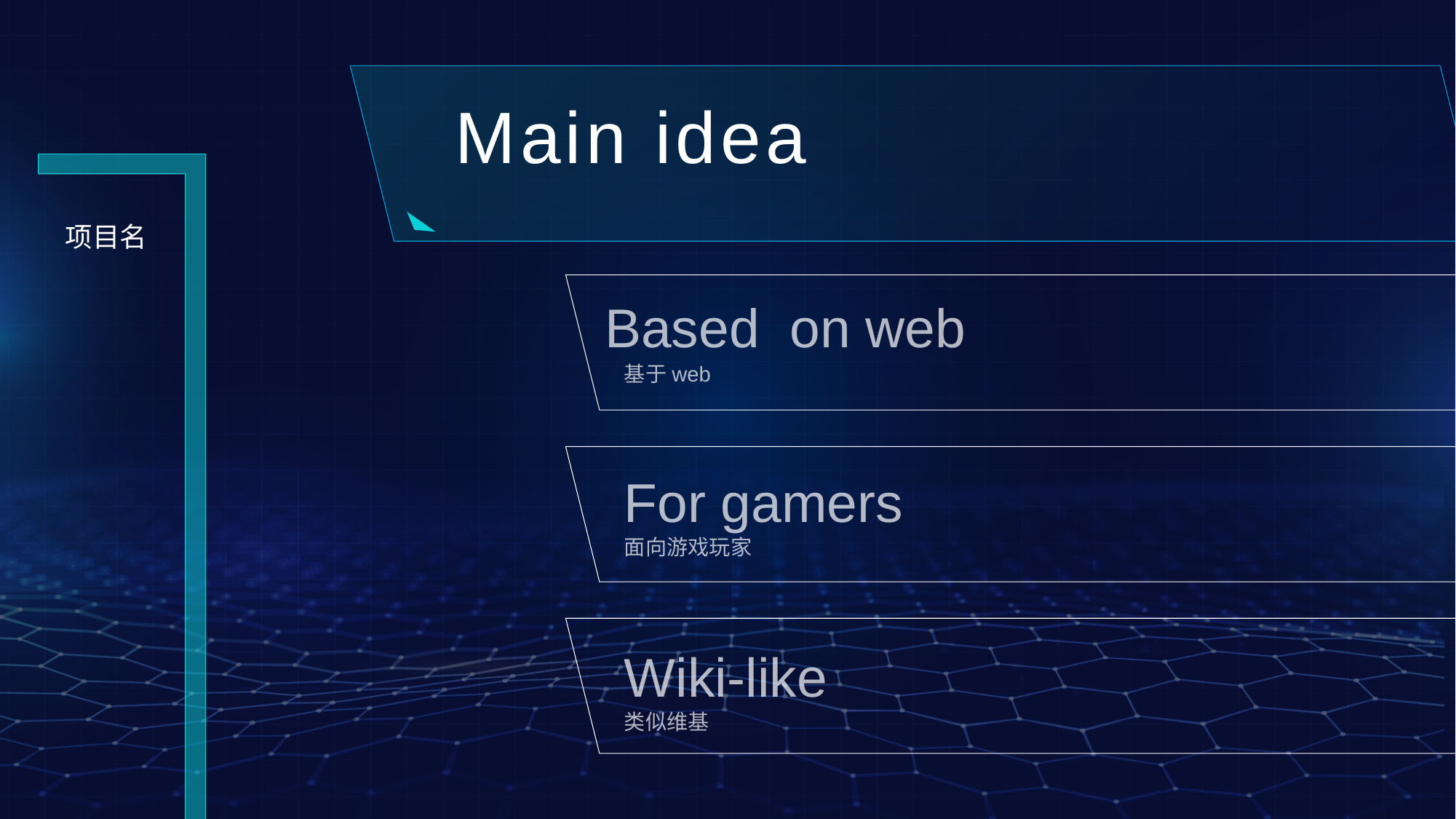

Main idea
项目名
Based  on web
基于web
For gamers
面向游戏玩家
Wiki-like
类似维基